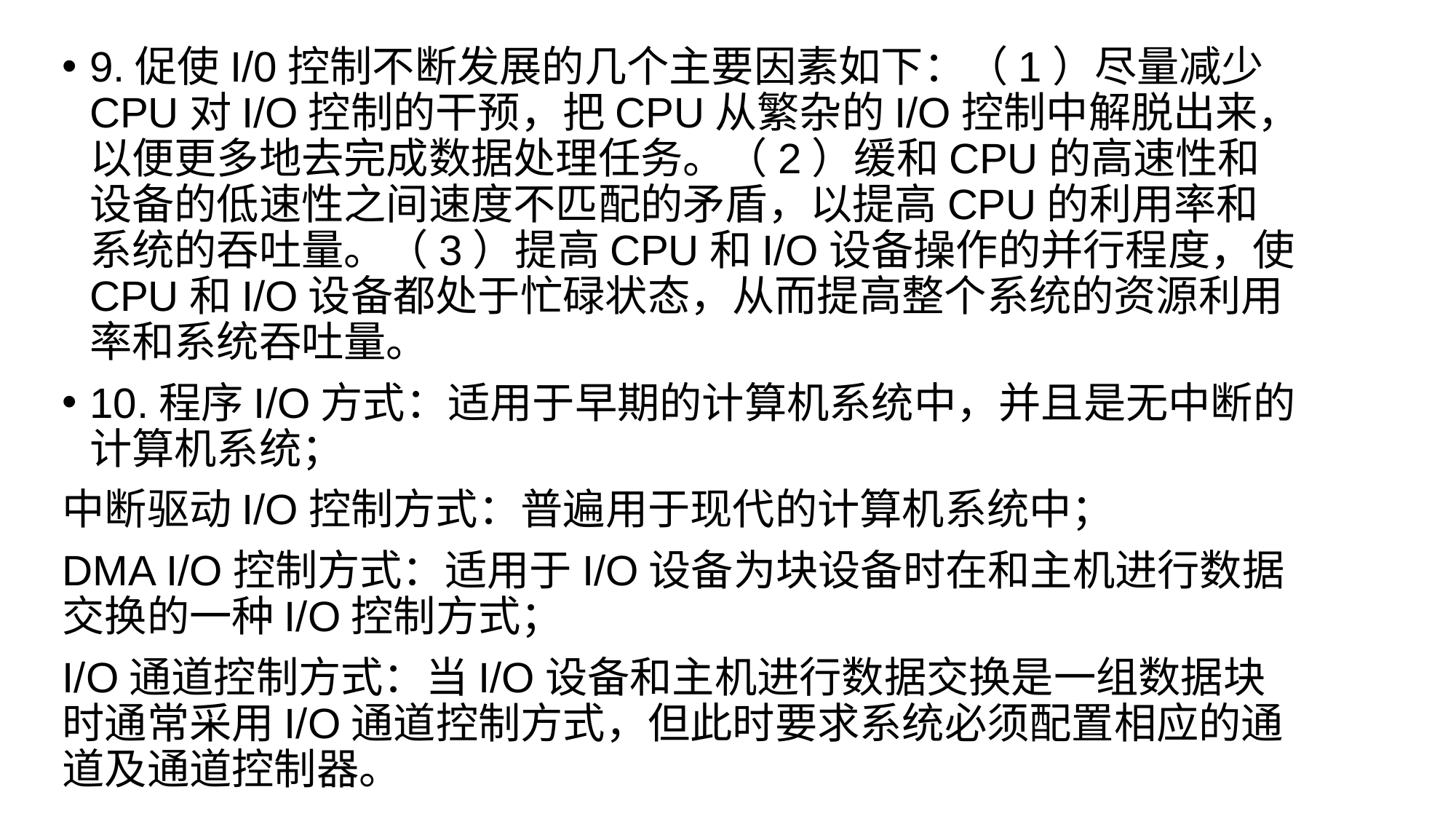

9.促使I/0控制不断发展的几个主要因素如下：（1）尽量减少CPU对I/O控制的干预，把CPU从繁杂的I/O控制中解脱出来，以便更多地去完成数据处理任务。（2）缓和CPU的高速性和设备的低速性之间速度不匹配的矛盾，以提高CPU的利用率和系统的吞吐量。（3）提高CPU和I/O设备操作的并行程度，使CPU和I/O设备都处于忙碌状态，从而提高整个系统的资源利用率和系统吞吐量。
10.程序I/O方式：适用于早期的计算机系统中，并且是无中断的计算机系统；
中断驱动I/O控制方式：普遍用于现代的计算机系统中；
DMA I/O控制方式：适用于I/O设备为块设备时在和主机进行数据交换的一种I/O控制方式；
I/O通道控制方式：当I/O设备和主机进行数据交换是一组数据块时通常采用I/O通道控制方式，但此时要求系统必须配置相应的通道及通道控制器。